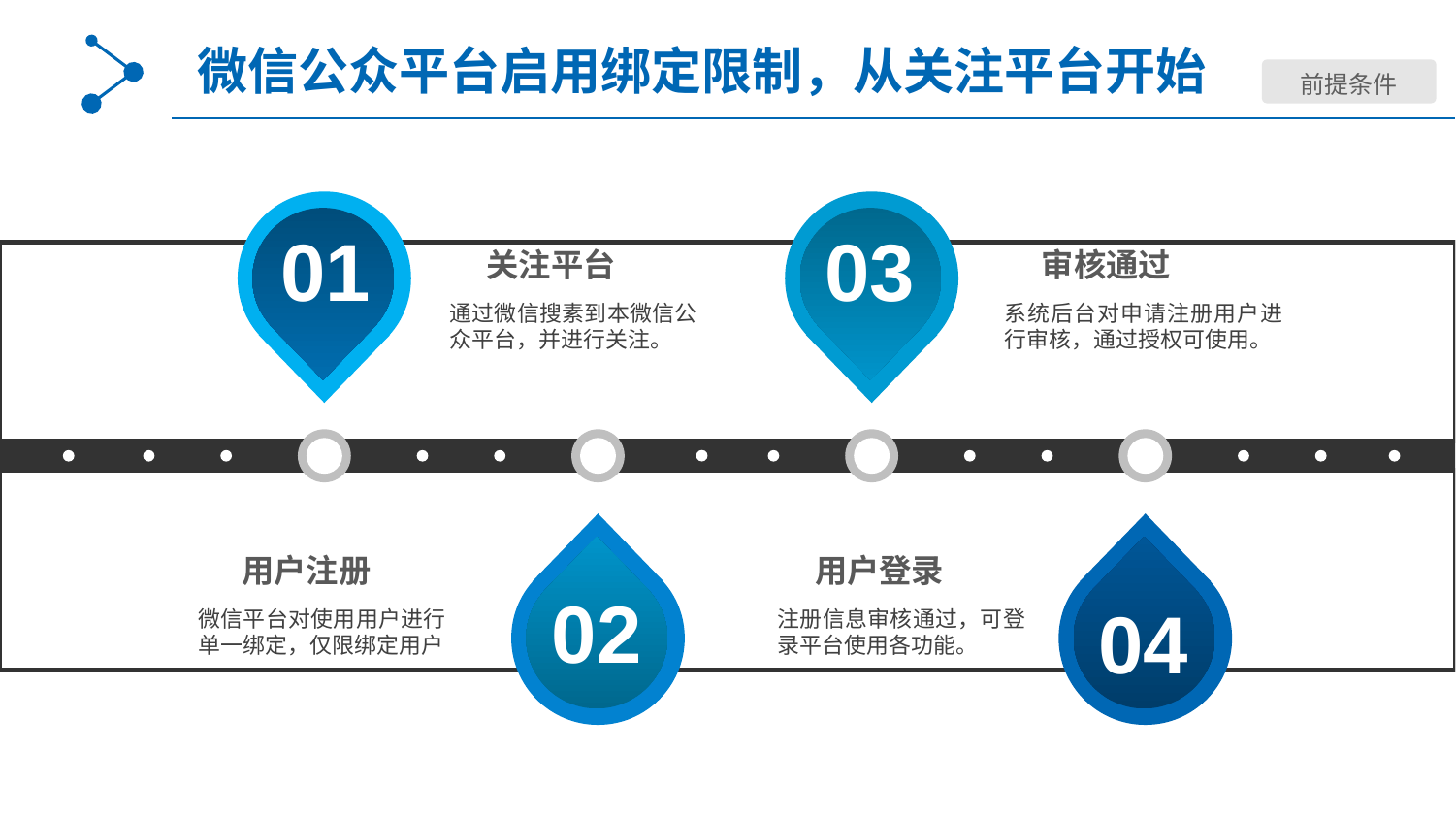

微信公众平台启用绑定限制，从关注平台开始
前提条件

01

03
关注平台
审核通过

通过微信搜素到本微信公众平台，并进行关注。
系统后台对申请注册用户进行审核，通过授权可使用。

02

04
用户注册
用户登录
微信平台对使用用户进行单一绑定，仅限绑定用户
注册信息审核通过，可登录平台使用各功能。